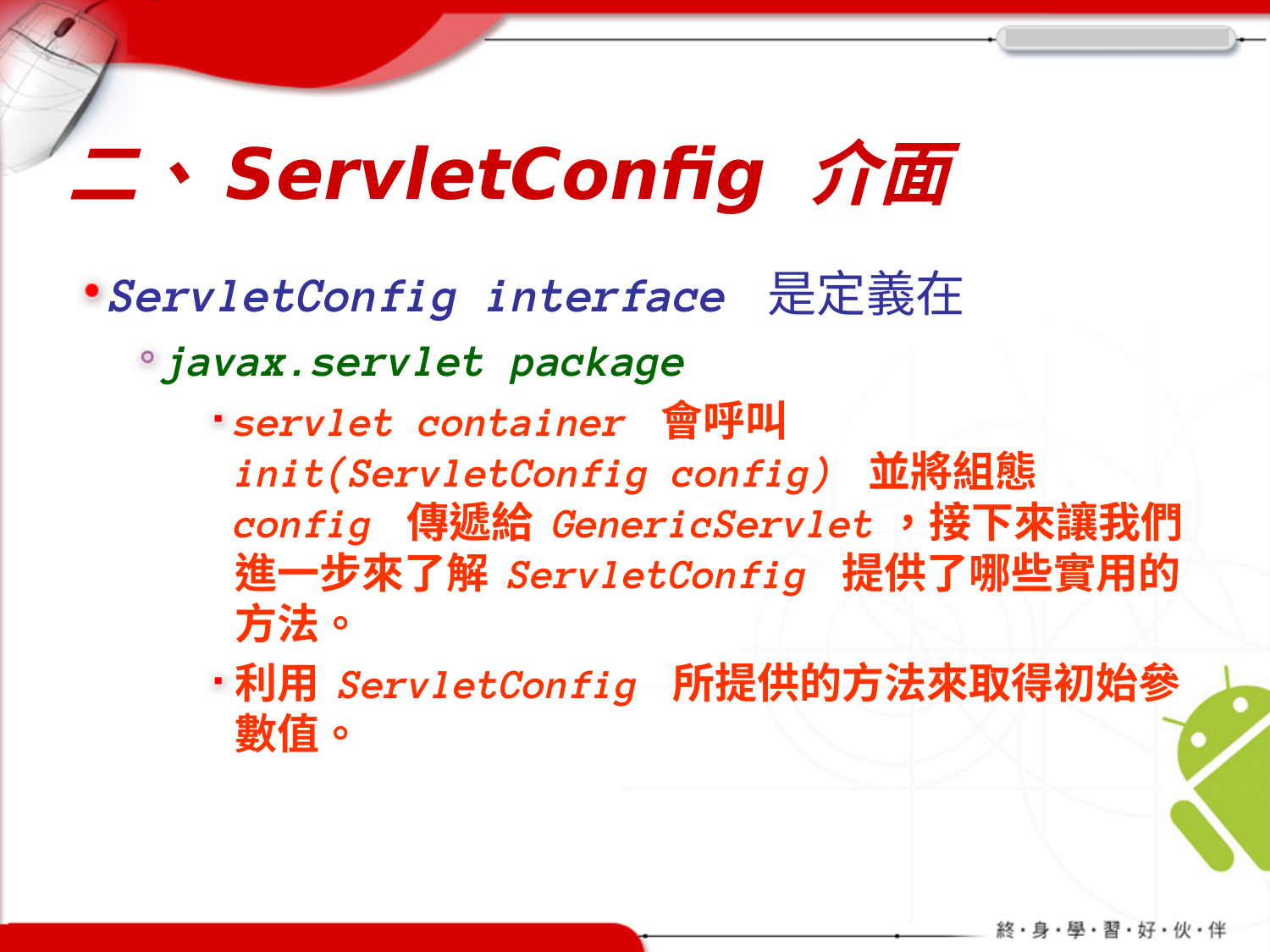

# 二、ServletConfig 介面
ServletConfig interface 是定義在
javax.servlet package
servlet container 會呼叫 init(ServletConfig config) 並將組態 config 傳遞給 GenericServlet，接下來讓我們進一步來了解 ServletConfig 提供了哪些實用的方法。
利用 ServletConfig 所提供的方法來取得初始參數值。